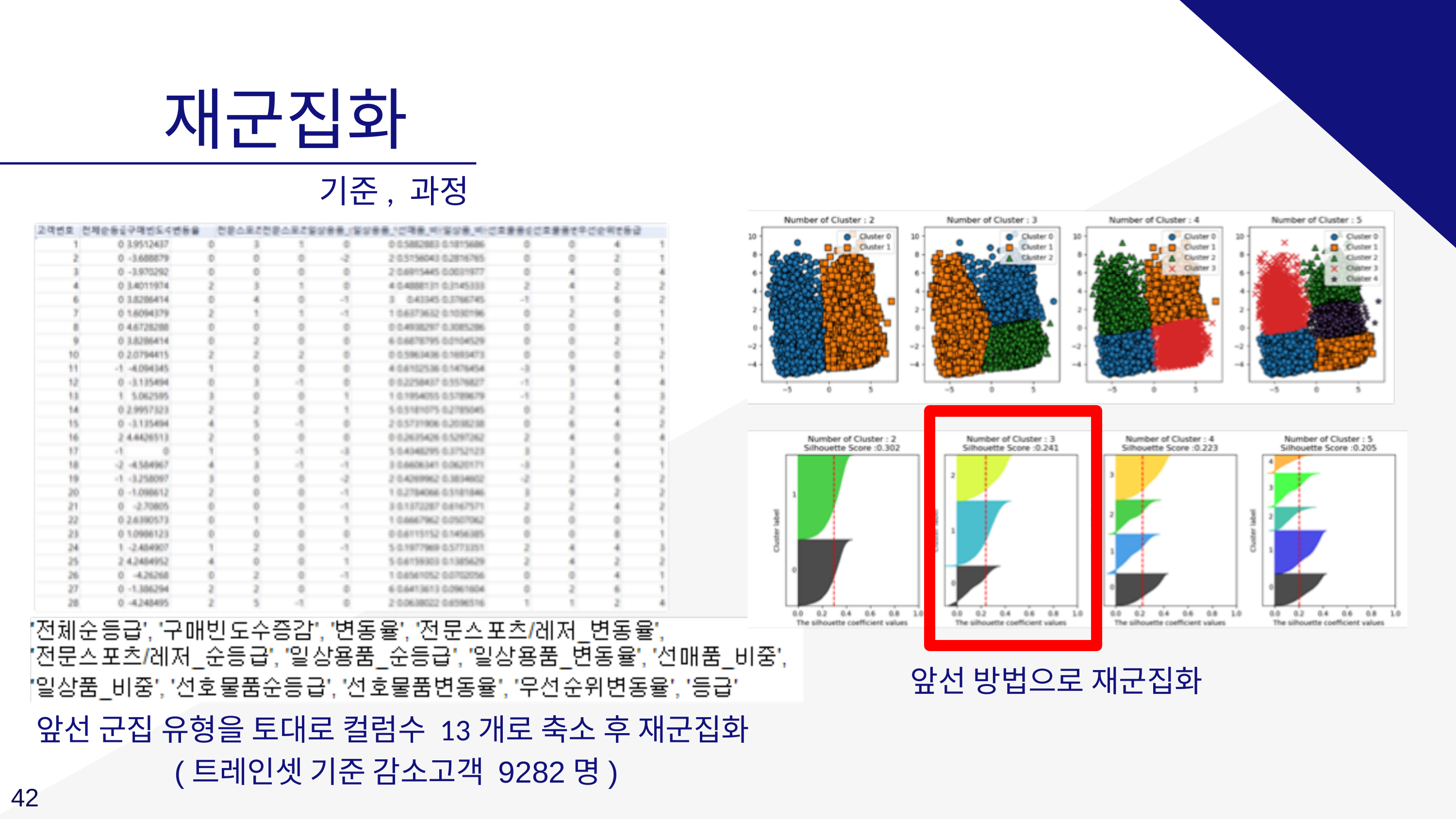

재군집화

기준, 과정

앞선 방법으로 재군집화
앞선 군집 유형을 토대로 컬럼수 13개로 축소 후 재군집화
(트레인셋 기준 감소고객 9282명)
42